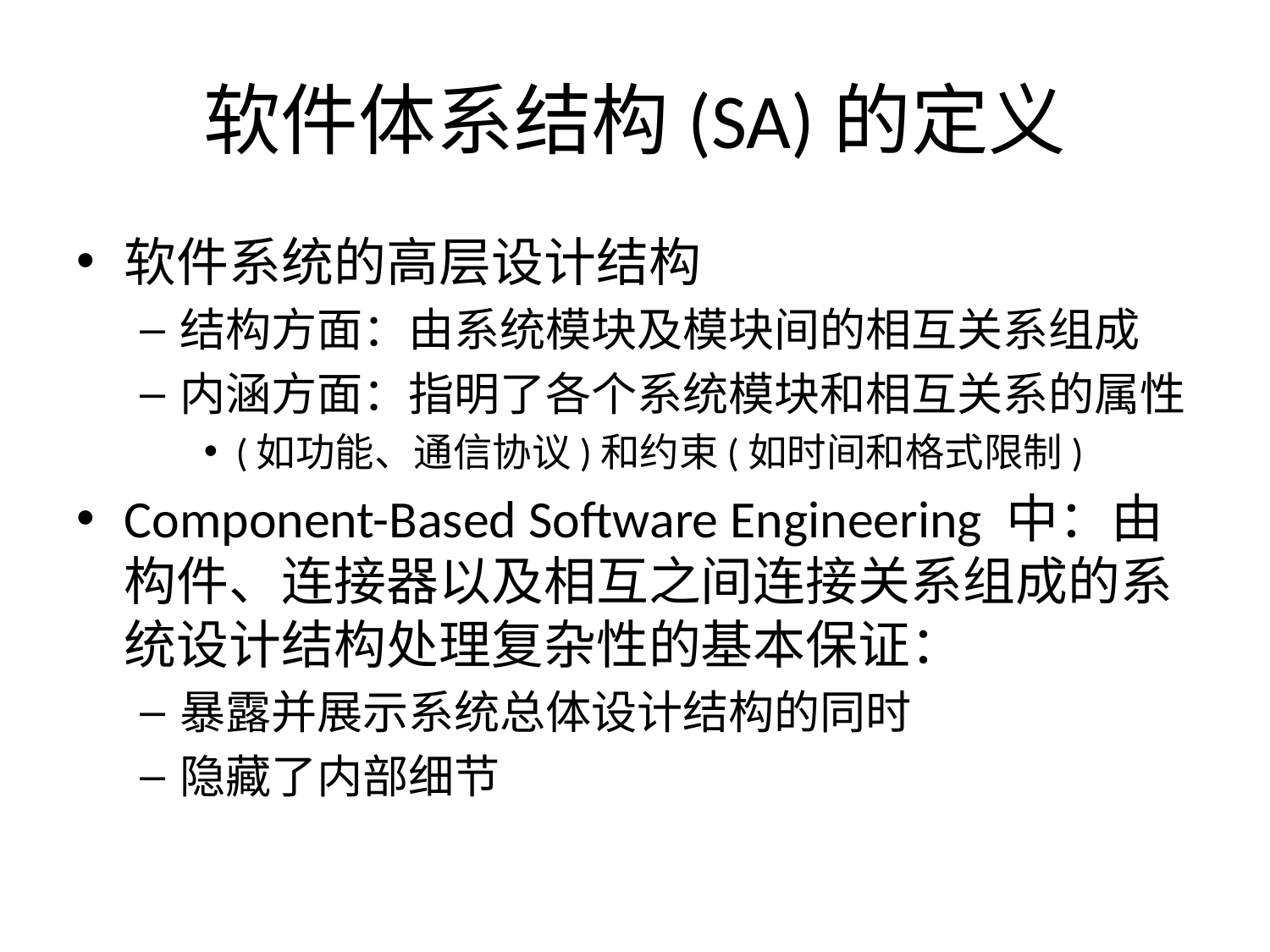

# 软件体系结构(SA)的定义
软件系统的高层设计结构
结构方面：由系统模块及模块间的相互关系组成
内涵方面：指明了各个系统模块和相互关系的属性
(如功能、通信协议)和约束(如时间和格式限制)
Component-Based Software Engineering 中：由构件、连接器以及相互之间连接关系组成的系统设计结构处理复杂性的基本保证：
暴露并展示系统总体设计结构的同时
隐藏了内部细节